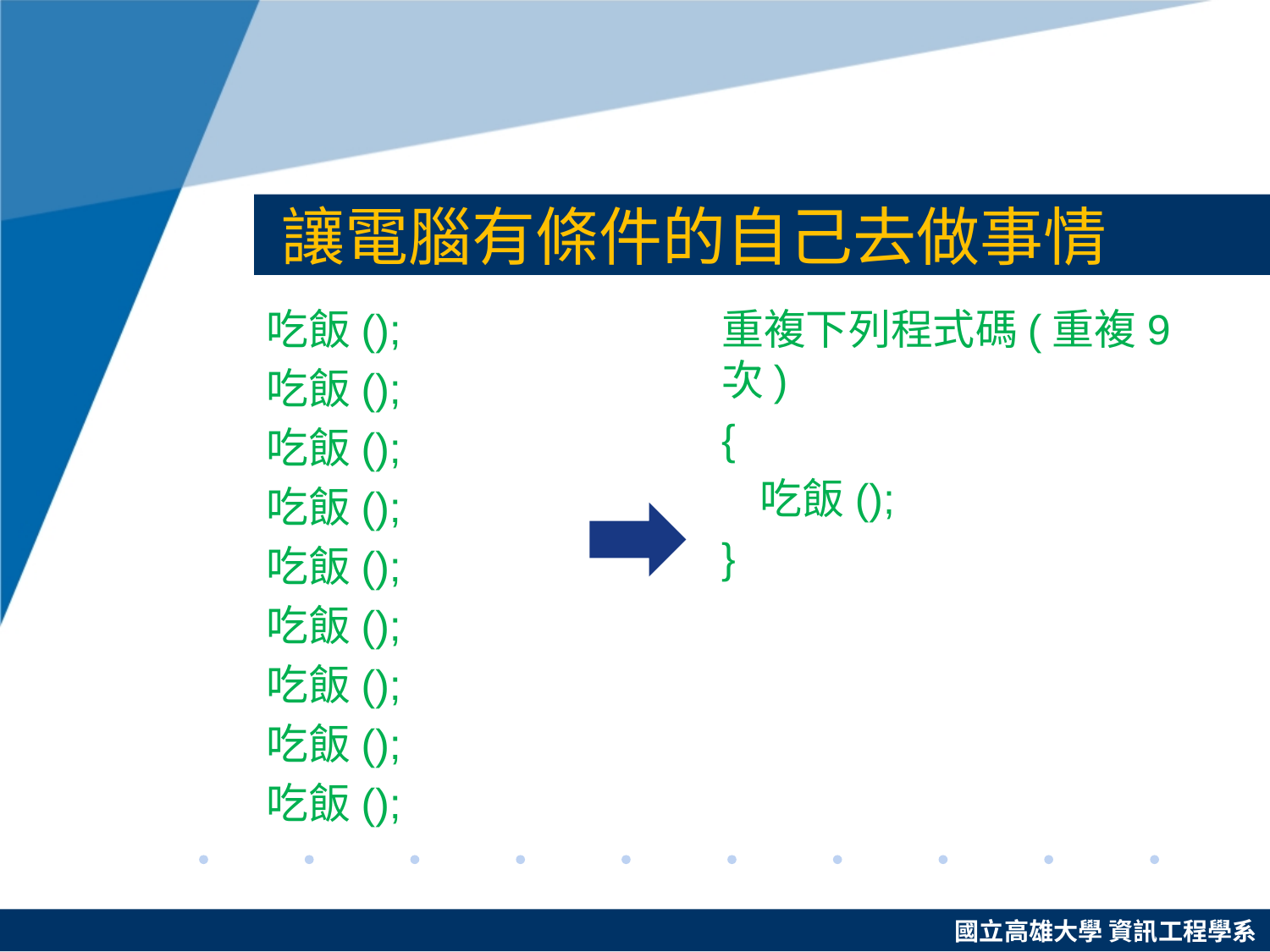

# 讓電腦有條件的自己去做事情
吃飯();
吃飯();
吃飯();
吃飯();
吃飯();
吃飯();
吃飯();
吃飯();
吃飯();
重複下列程式碼(重複9次)
{
   吃飯();
}